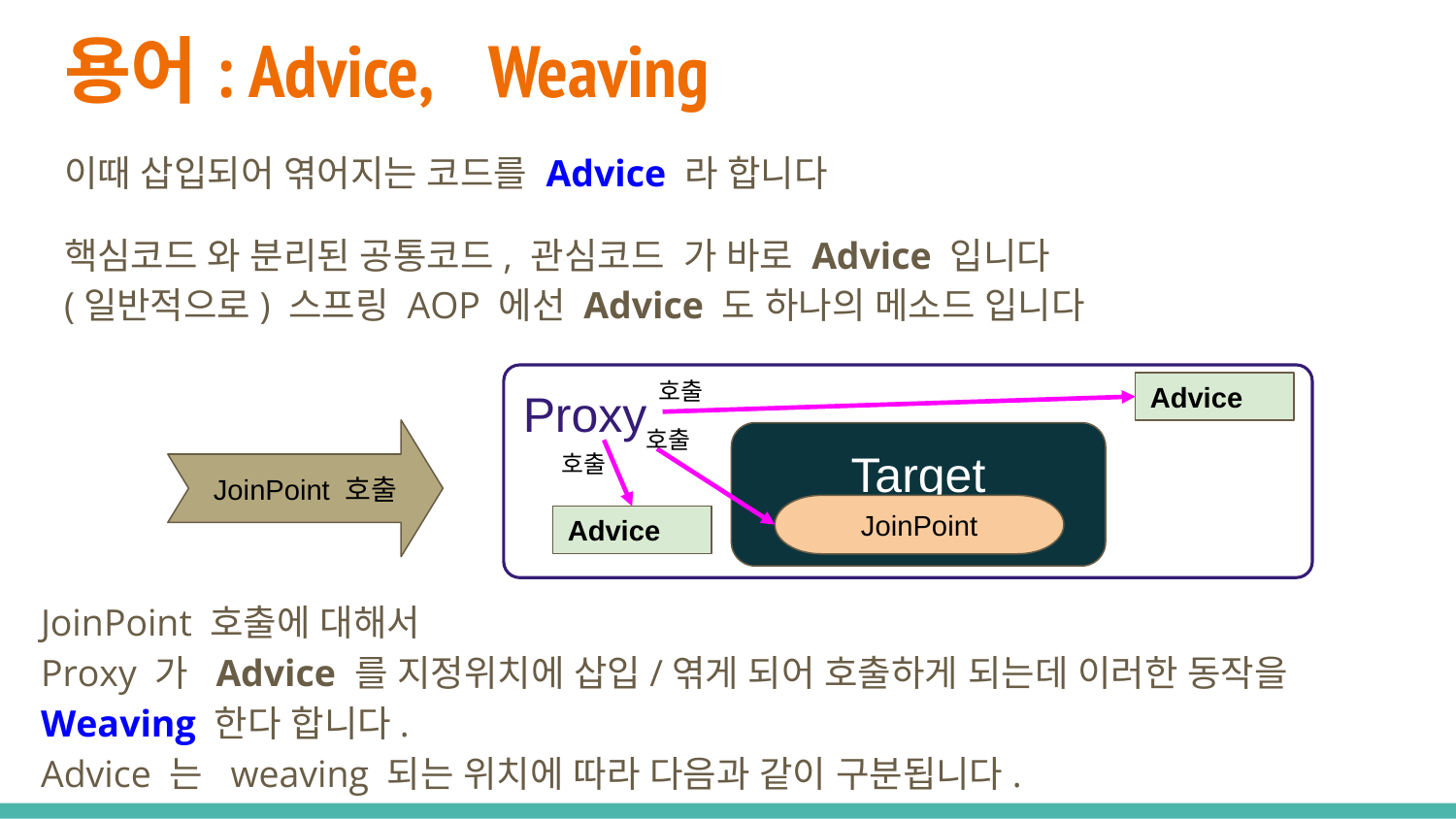

# 용어: Advice,    Weaving
이때 삽입되어 엮어지는 코드를 Advice 라 합니다
핵심코드 와 분리된 공통코드, 관심코드  가 바로 Advice 입니다
(일반적으로) 스프링 AOP 에선 Advice 도 하나의 메소드 입니다
호출
Proxy
Advice
호출
JoinPoint 호출
Target
호출
JoinPoint
Advice
JoinPoint 호출에 대해서
Proxy 가  Advice 를 지정위치에 삽입/엮게 되어 호출하게 되는데 이러한 동작을 Weaving 한다 합니다.
Advice 는  weaving 되는 위치에 따라 다음과 같이 구분됩니다.